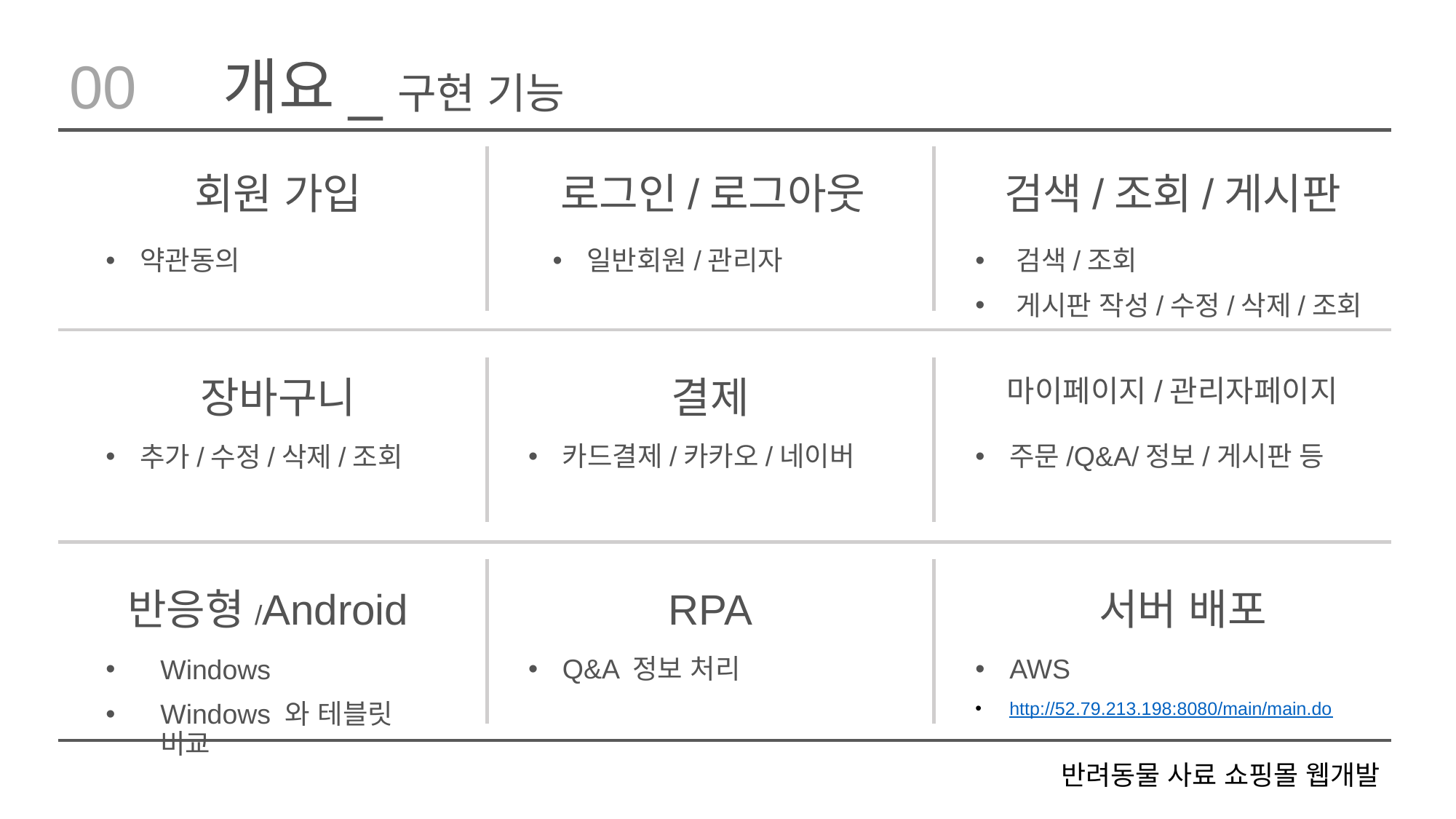

00
개요_구현 기능
로그인/로그아웃
검색/조회/게시판
회원 가입
검색/조회
게시판 작성/수정/삭제/조회
약관동의
일반회원/관리자
장바구니
결제
마이페이지/관리자페이지
카드결제/카카오/네이버
주문/Q&A/정보/게시판 등
추가/수정/삭제/조회
반응형/Android
RPA
서버 배포
AWS
http://52.79.213.198:8080/main/main.do

Q&A 정보 처리
Windows
Windows 와 테블릿 비교
반려동물 사료 쇼핑몰 웹개발